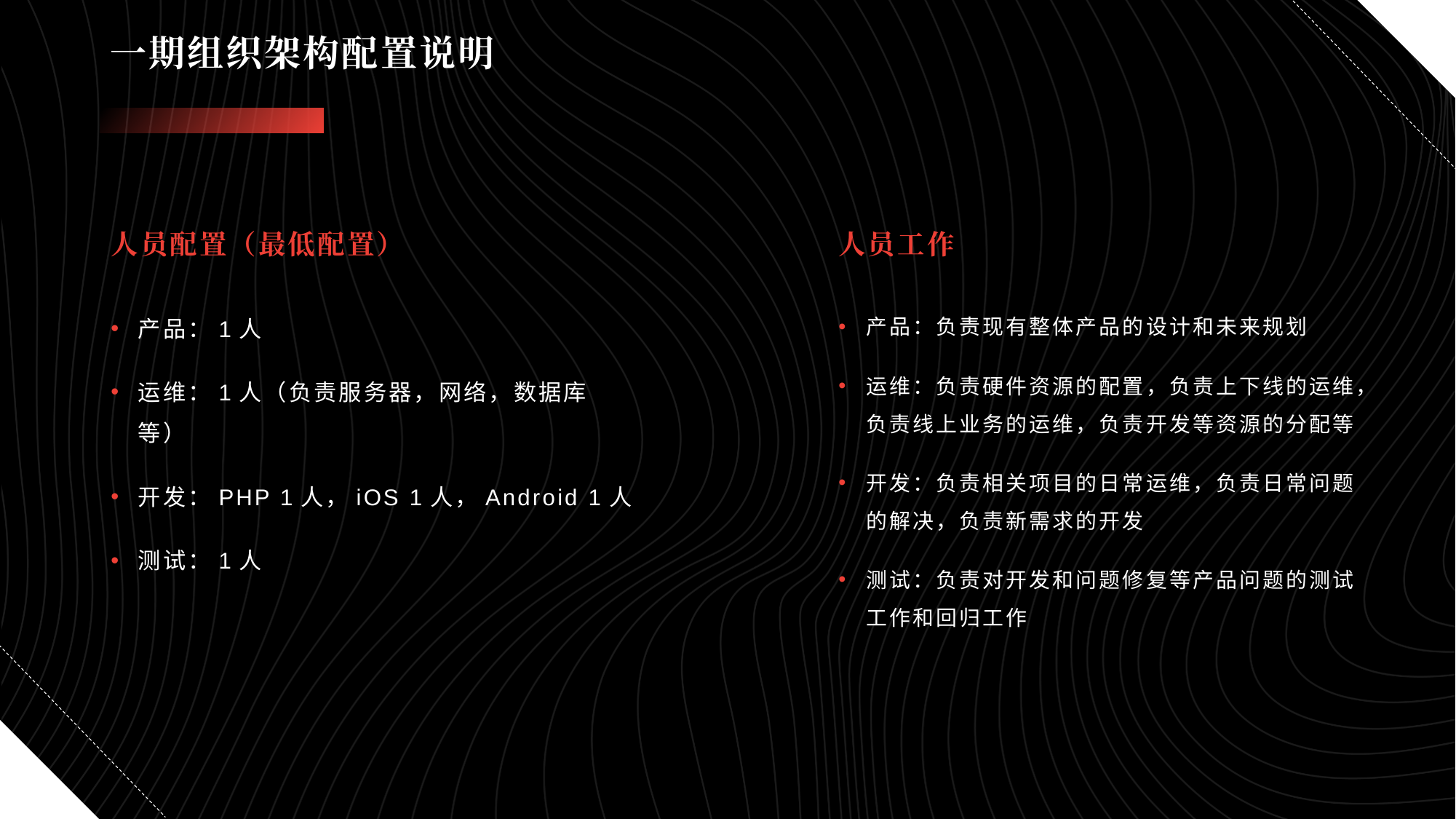

# 一期组织架构配置说明
人员配置（最低配置）
人员工作
产品：1人
运维：1人（负责服务器，网络，数据库等）
开发：PHP 1人，iOS 1人，Android 1人
测试：1人
产品：负责现有整体产品的设计和未来规划
运维：负责硬件资源的配置，负责上下线的运维，负责线上业务的运维，负责开发等资源的分配等
开发：负责相关项目的日常运维，负责日常问题的解决，负责新需求的开发
测试：负责对开发和问题修复等产品问题的测试工作和回归工作